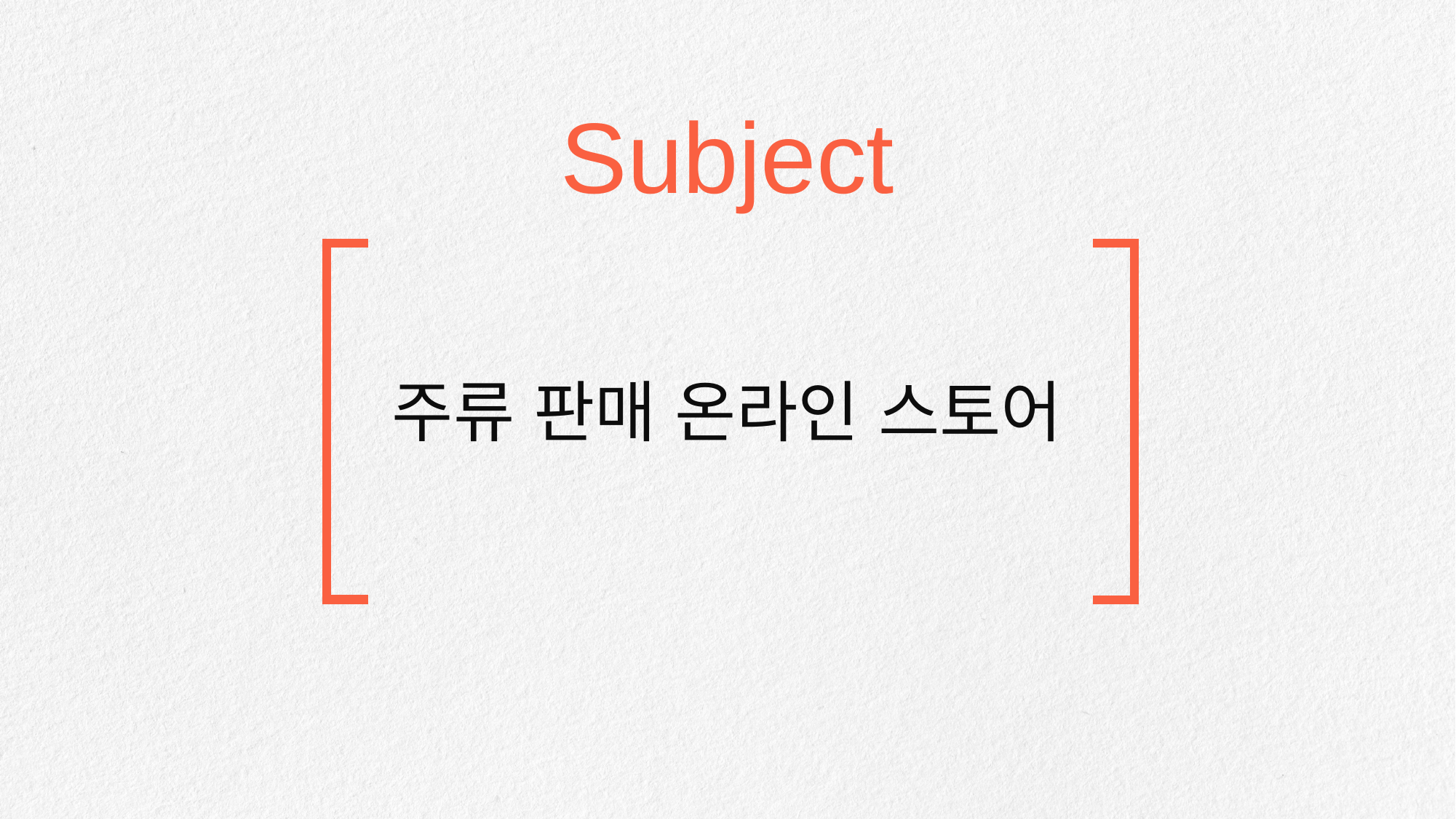

1
팀원 소개
2
프로젝트 목적 및 주제 선정 이유
3
프로젝트 개발환경 및 이용기술
Subject

주류 판매 온라인 스토어
4
시스템 세부 개발 내역
5
DBMS 설계
6
객체 설계
7
구현
8
프로젝트 후기